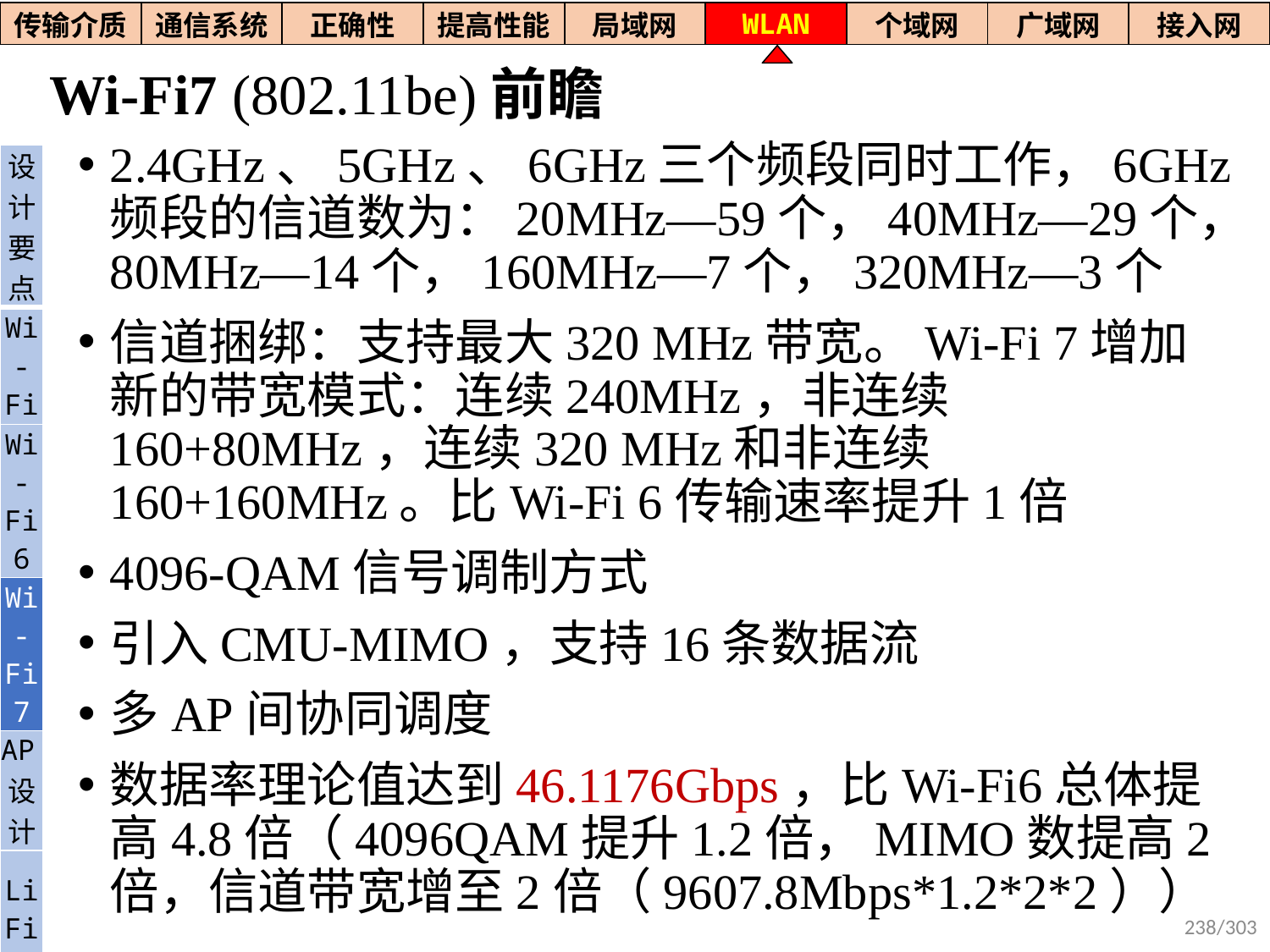

| 传输介质 | 通信系统 | 正确性 | 提高性能 | 局域网 | WLAN | 个域网 | 广域网 | 接入网 |
| --- | --- | --- | --- | --- | --- | --- | --- | --- |

# Wi-Fi7 (802.11be)前瞻
2.4GHz、5GHz、6GHz三个频段同时工作，6GHz频段的信道数为：20MHz—59个，40MHz—29个，80MHz—14个，160MHz—7个，320MHz—3个
信道捆绑：支持最大320 MHz带宽。Wi-Fi 7增加新的带宽模式：连续240MHz，非连续160+80MHz，连续320 MHz和非连续160+160MHz。比Wi-Fi 6传输速率提升1倍
4096-QAM信号调制方式
引入CMU-MIMO，支持16条数据流
多AP间协同调度
数据率理论值达到46.1176Gbps，比Wi-Fi6总体提高4.8倍（4096QAM提升1.2倍，MIMO数提高2倍，信道带宽增至2倍（9607.8Mbps*1.2*2*2））
| 设计要点 |
| --- |
| Wi- Fi |
| Wi-Fi6 |
| Wi-Fi7 |
| AP设计 |
| Li Fi |
238/303